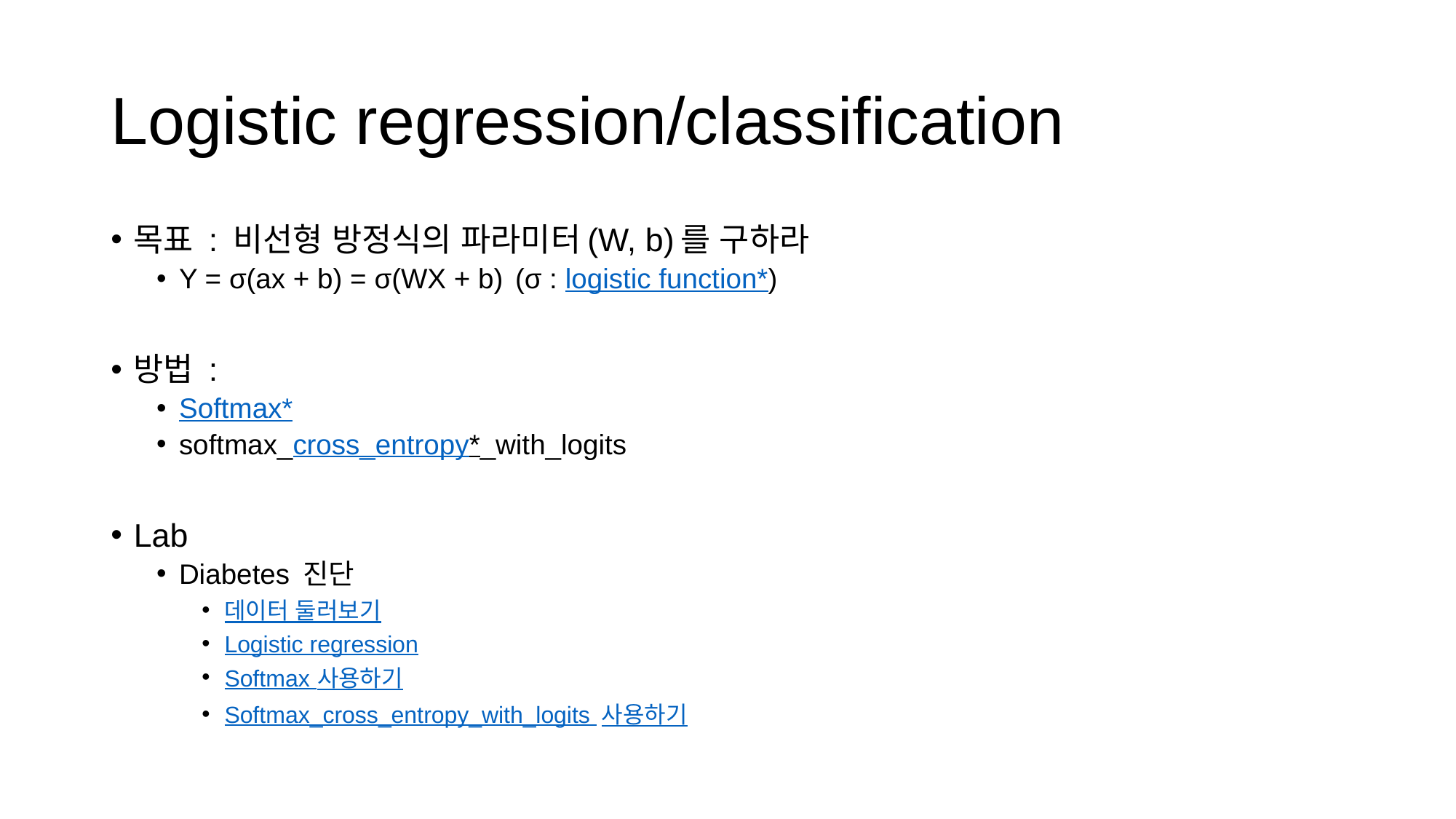

# Logistic regression/classification
목표 : 비선형 방정식의 파라미터(W, b)를 구하라
Y = σ(ax + b) = σ(WX + b)		(σ : logistic function*)

방법 :
Softmax*
softmax_cross_entropy*_with_logits

Lab
Diabetes 진단
데이터 둘러보기
Logistic regression
Softmax 사용하기
Softmax_cross_entropy_with_logits 사용하기